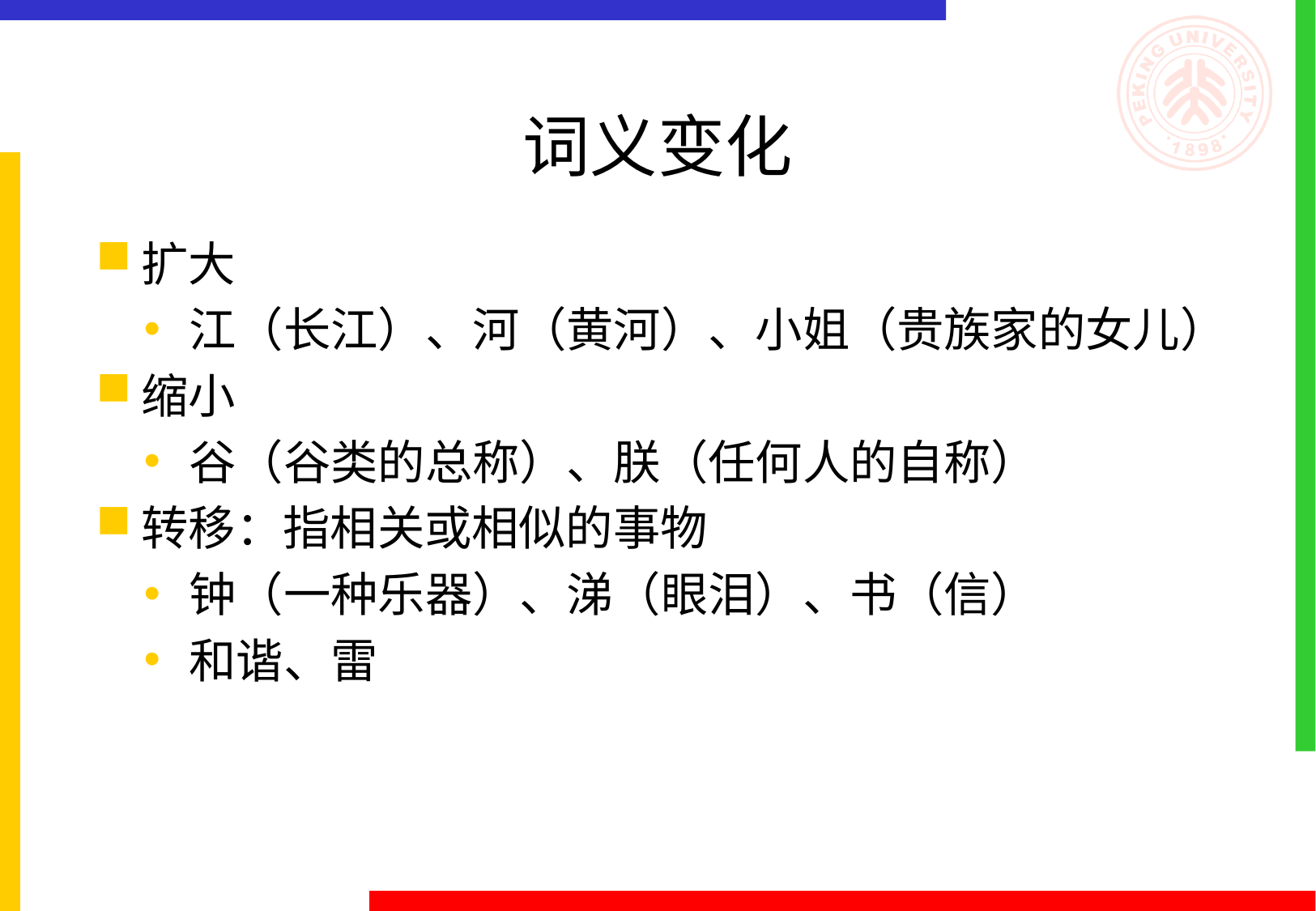

# 词义变化
扩大
江（长江）、河（黄河）、小姐（贵族家的女儿）
缩小
谷（谷类的总称）、朕（任何人的自称）
转移：指相关或相似的事物
钟（一种乐器）、涕（眼泪）、书（信）
和谐、雷